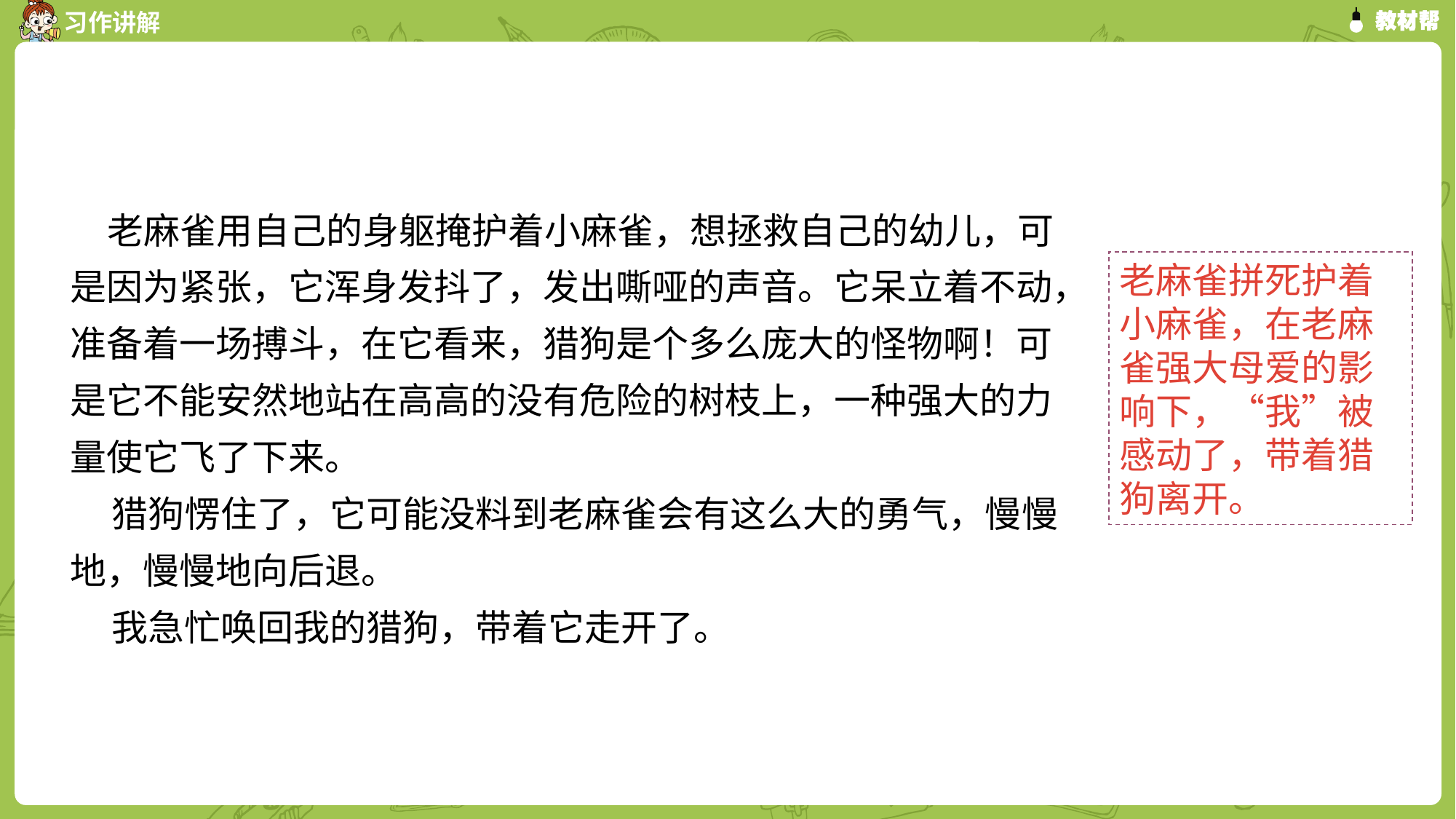

老麻雀用自己的身躯掩护着小麻雀，想拯救自己的幼儿，可是因为紧张，它浑身发抖了，发出嘶哑的声音。它呆立着不动，准备着一场搏斗，在它看来，猎狗是个多么庞大的怪物啊！可是它不能安然地站在高高的没有危险的树枝上，一种强大的力量使它飞了下来。
    猎狗愣住了，它可能没料到老麻雀会有这么大的勇气，慢慢地，慢慢地向后退。
    我急忙唤回我的猎狗，带着它走开了。
老麻雀拼死护着小麻雀，在老麻雀强大母爱的影响下，“我”被感动了，带着猎狗离开。